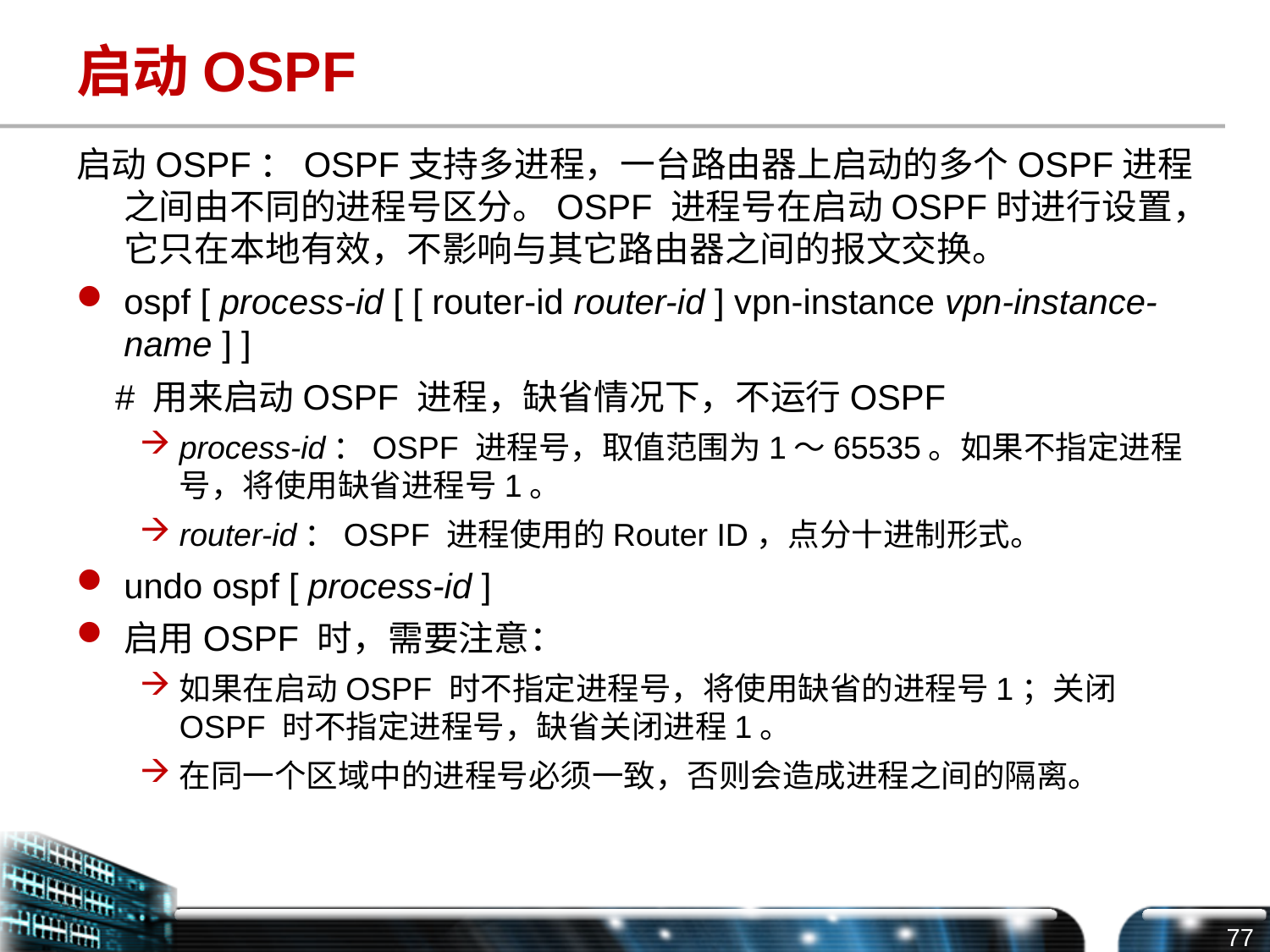

# 启动OSPF
启动OSPF：OSPF支持多进程，一台路由器上启动的多个OSPF进程之间由不同的进程号区分。OSPF 进程号在启动OSPF时进行设置，它只在本地有效，不影响与其它路由器之间的报文交换。
ospf [ process-id [ [ router-id router-id ] vpn-instance vpn-instance-name ] ]
    # 用来启动OSPF 进程，缺省情况下，不运行OSPF
process-id：OSPF 进程号，取值范围为1～65535。如果不指定进程号，将使用缺省进程号1。
router-id：OSPF 进程使用的Router ID，点分十进制形式。
undo ospf [ process-id ]
启用OSPF 时，需要注意：
如果在启动OSPF 时不指定进程号，将使用缺省的进程号1；关闭OSPF 时不指定进程号，缺省关闭进程1。
在同一个区域中的进程号必须一致，否则会造成进程之间的隔离。